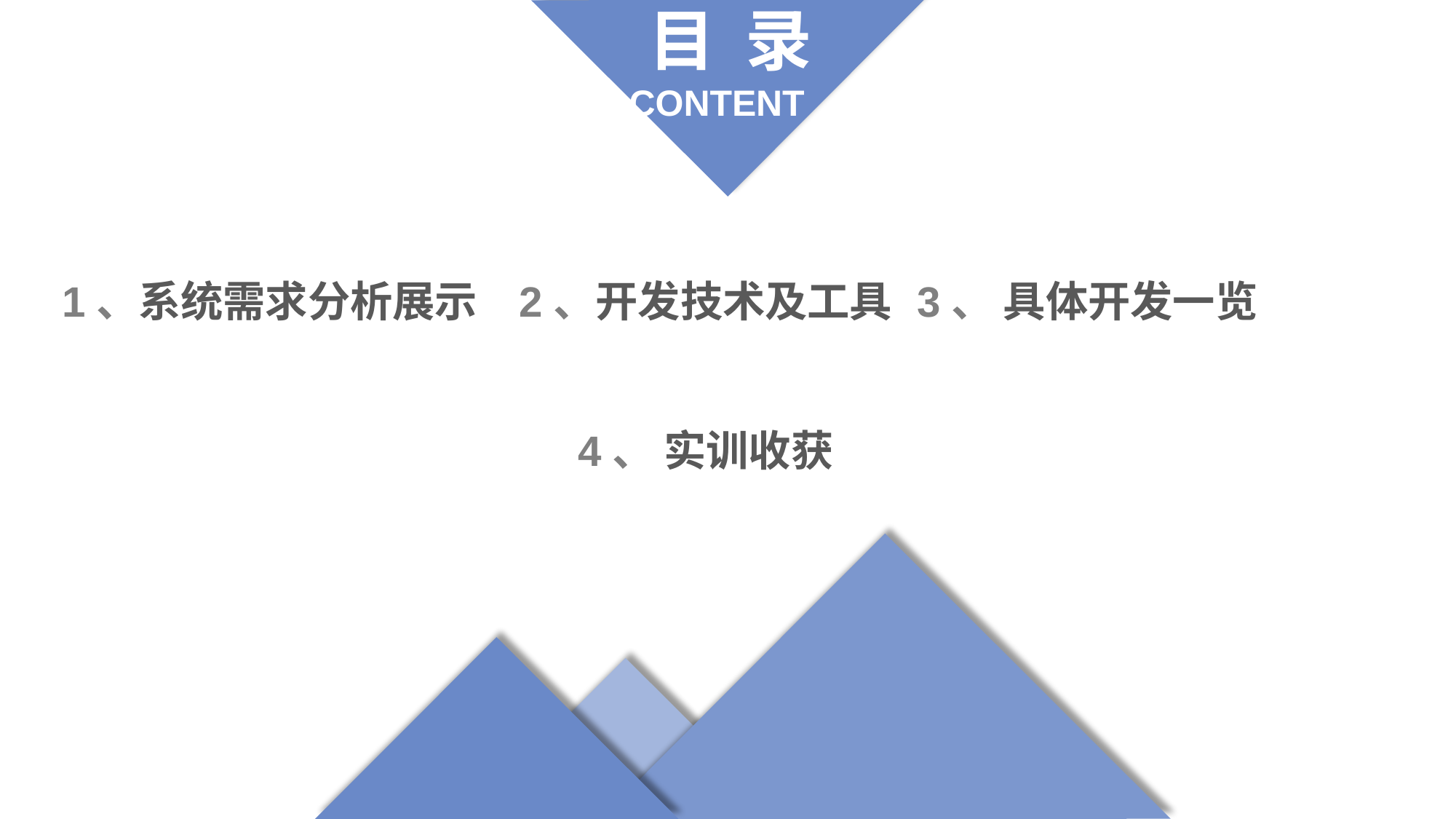

目  录
CONTENT
1、系统需求分析展示

2、开发技术及工具

3、 具体开发一览
4、 实训收获